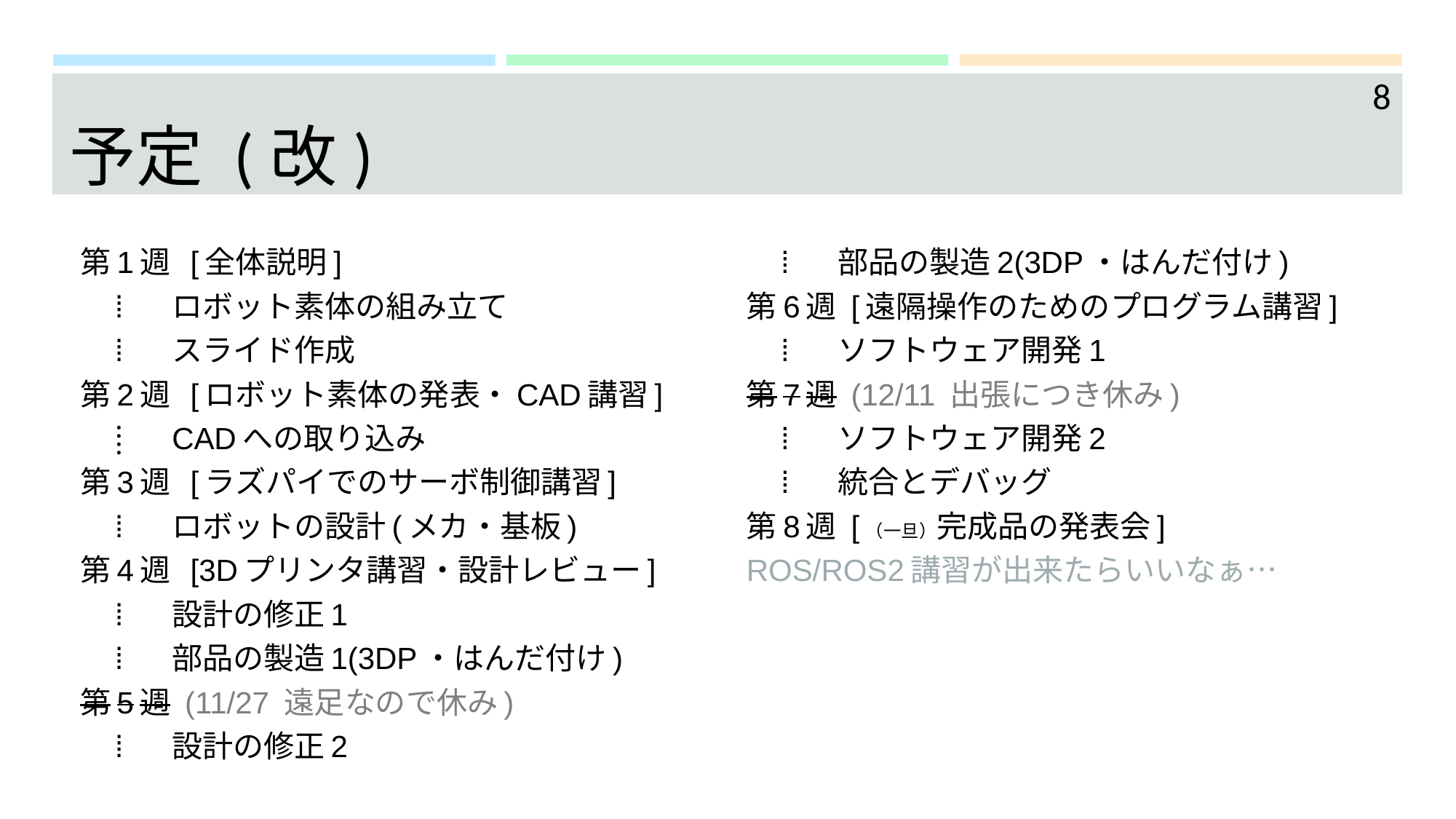

8
# 予定 (改)
第1週  [全体説明]
     ⁞			ロボット素体の組み立て
     ⁞			スライド作成
第2週  [ロボット素体の発表・CAD講習]
     ⁞			CADへの取り込み
第3週  [ラズパイでのサーボ制御講習]
     ⁞			ロボットの設計(メカ・基板)
第4週  [3Dプリンタ講習・設計レビュー]
     ⁞			設計の修正1
     ⁞			部品の製造1(3DP・はんだ付け)
第5週	 (11/27 遠足なので休み)
     ⁞			設計の修正2
     ⁞			部品の製造2(3DP・はんだ付け)
第6週	 [遠隔操作のためのプログラム講習]
     ⁞			ソフトウェア開発1
第7週	 (12/11 出張につき休み)
     ⁞			ソフトウェア開発2
     ⁞			統合とデバッグ
第8週	 [（一旦）完成品の発表会]
ROS/ROS2講習が出来たらいいなぁ…